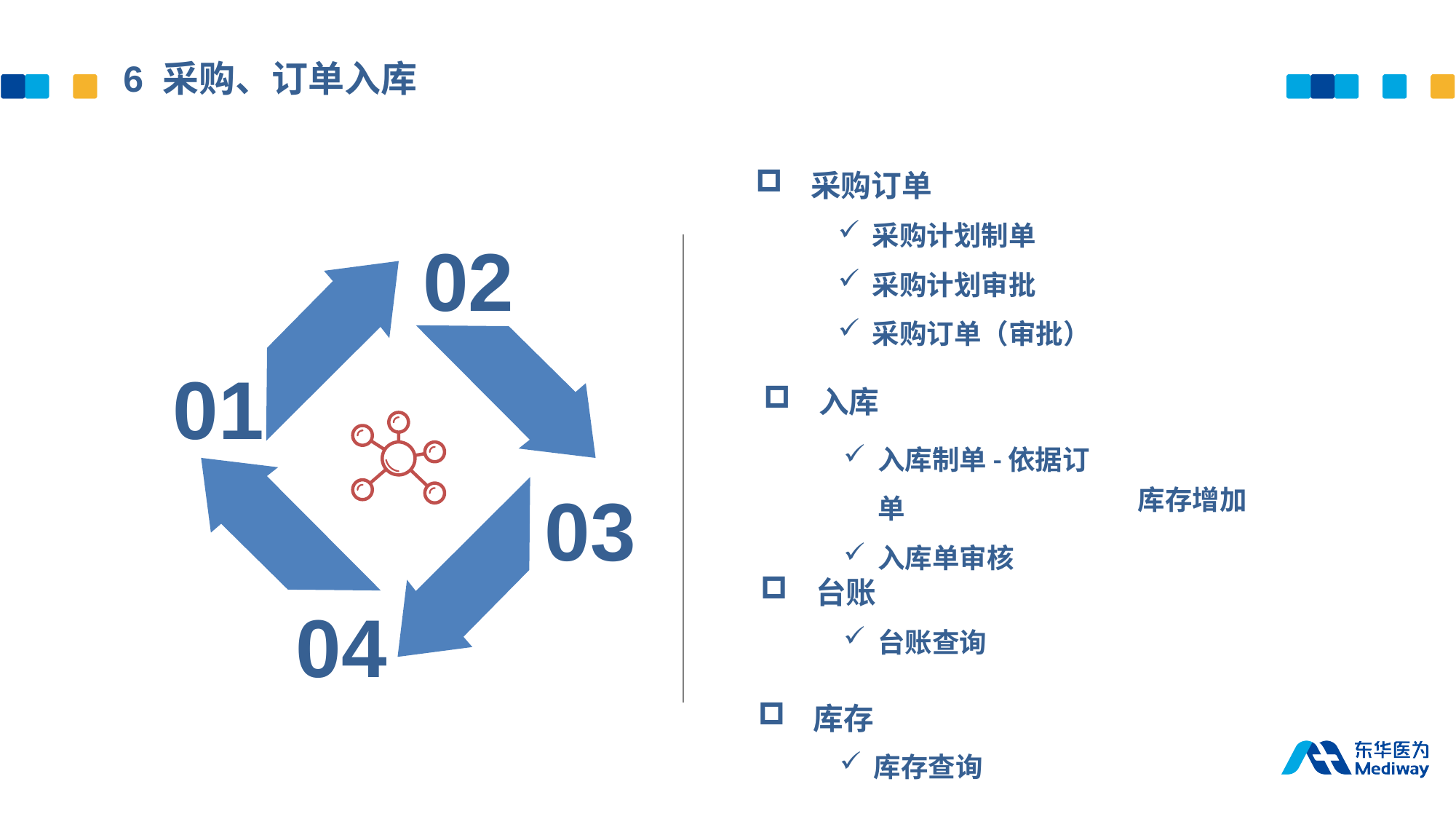

6 采购、订单入库
 采购订单
采购计划制单
采购计划审批
采购订单（审批）
02

01

03

04
 入库
入库制单-依据订单
入库单审核
 库存增加
 台账
台账查询
 库存
库存查询